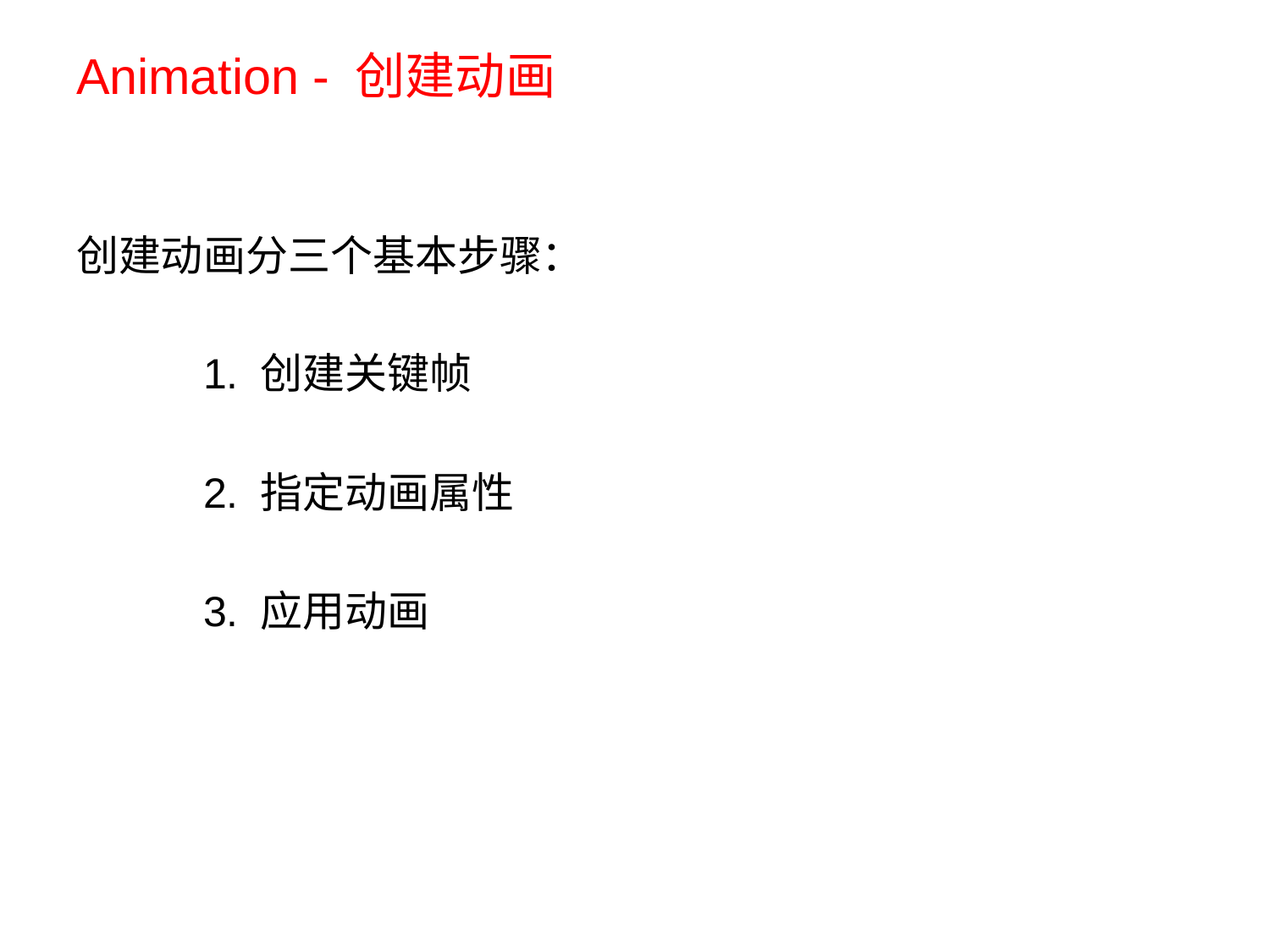

# Animation - 创建动画
创建动画分三个基本步骤：

	1. 创建关键帧

	2. 指定动画属性

	3. 应用动画